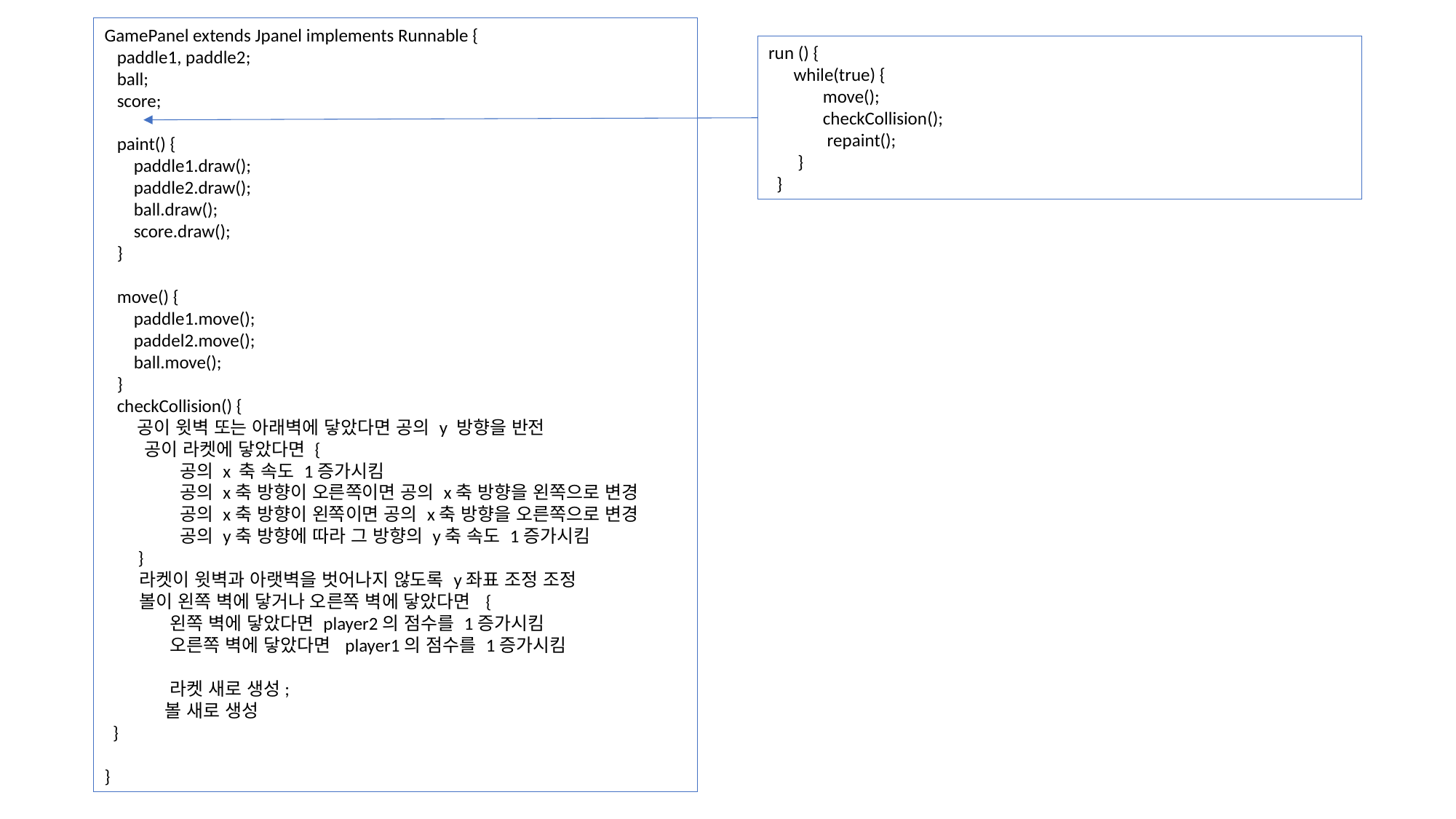

GamePanel extends Jpanel implements Runnable {
   paddle1, paddle2;
   ball;
   score;

   paint() {
       paddle1.draw();
       paddle2.draw();
       ball.draw();
       score.draw();
   }

   move() {
       paddle1.move();
       paddel2.move();
       ball.move();
   }
   checkCollision() {
       공이 윗벽 또는 아래벽에 닿았다면 공의 y 방향을 반전
       공이 라켓에 닿았다면 {
              공의 x 축 속도 1증가시킴
              공의 x축 방향이 오른쪽이면 공의 x축 방향을 왼쪽으로 변경
              공의 x축 방향이 왼쪽이면 공의 x축 방향을 오른쪽으로 변경
              공의 y축 방향에 따라 그 방향의 y축 속도 1증가시킴
        }
      라켓이 윗벽과 아랫벽을 벗어나지 않도록 y좌표 조정 조정
      볼이 왼쪽 벽에 닿거나 오른쪽 벽에 닿았다면  {
            왼쪽 벽에 닿았다면 player2의 점수를 1증가시킴
            오른쪽 벽에 닿았다면  player1의 점수를 1증가시킴

            라켓 새로 생성;
           볼 새로 생성
  }

}
run () {
      while(true) {
             move();
             checkCollision();
              repaint();
       }
  }